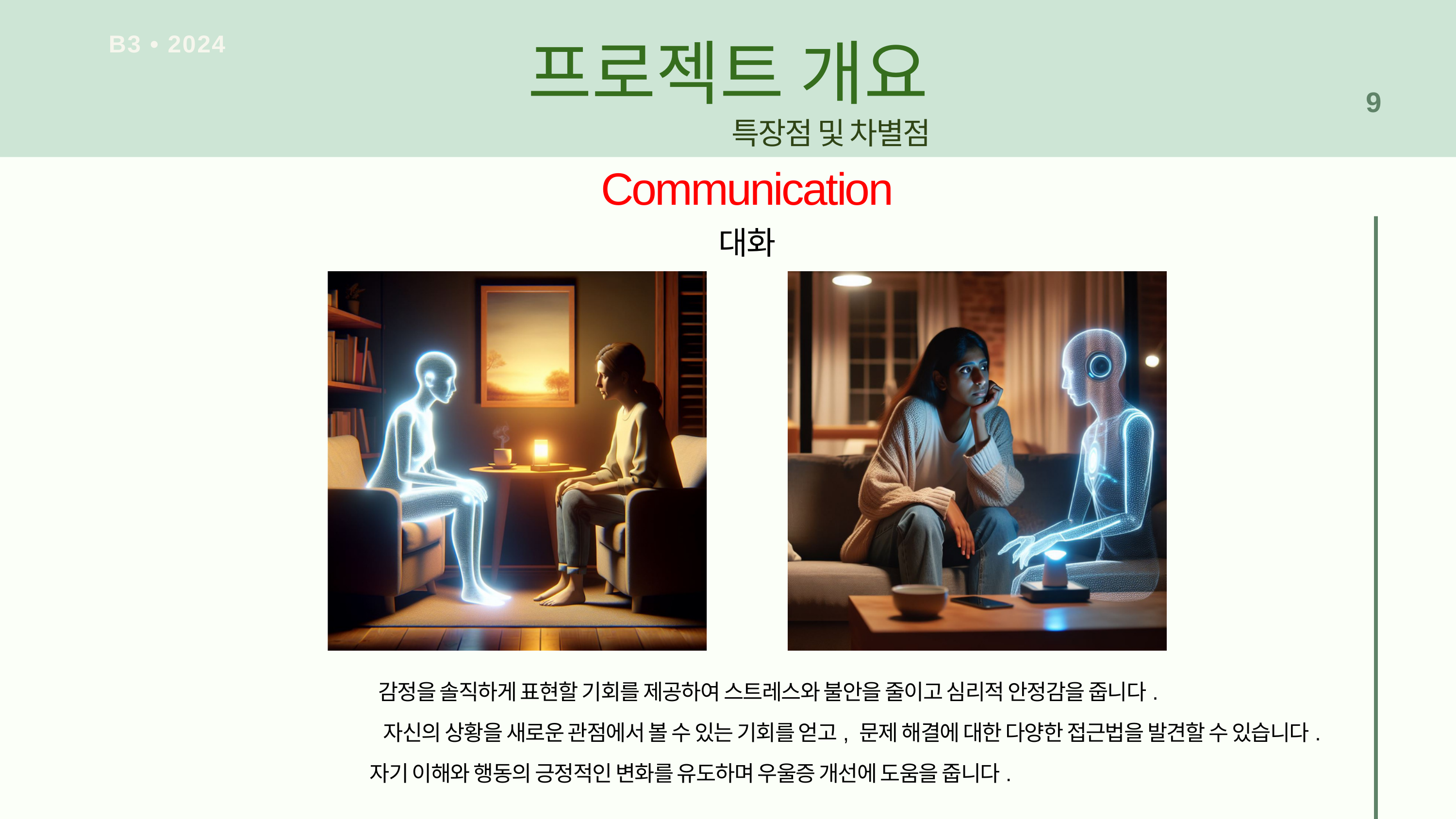

프로젝트 개요
B3 • 2024
9

특장점 및 차별점
Communication
대화

감정을 솔직하게 표현할 기회를 제공하여 스트레스와 불안을 줄이고 심리적 안정감을 줍니다.
자신의 상황을 새로운 관점에서 볼 수 있는 기회를 얻고, 문제 해결에 대한 다양한 접근법을 발견할 수 있습니다.
자기 이해와 행동의 긍정적인 변화를 유도하며 우울증 개선에 도움을 줍니다.